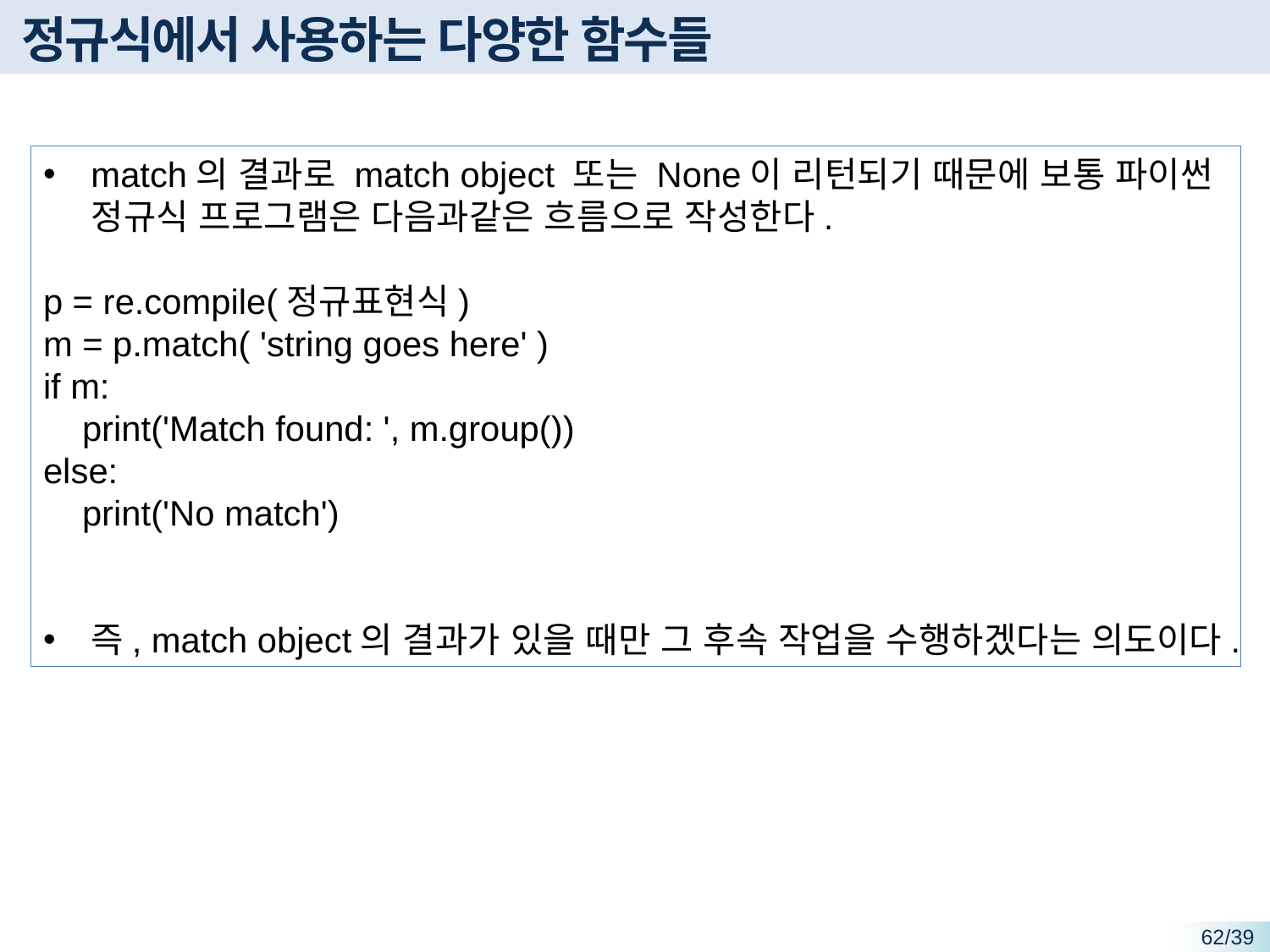

# 정규식에서 사용하는 다양한 함수들
match의 결과로 match object 또는 None이 리턴되기 때문에 보통 파이썬 정규식 프로그램은 다음과같은 흐름으로 작성한다.

p = re.compile(정규표현식)
m = p.match( 'string goes here' )
if m:
    print('Match found: ', m.group())
else:
    print('No match')

즉, match object의 결과가 있을 때만 그 후속 작업을 수행하겠다는 의도이다.